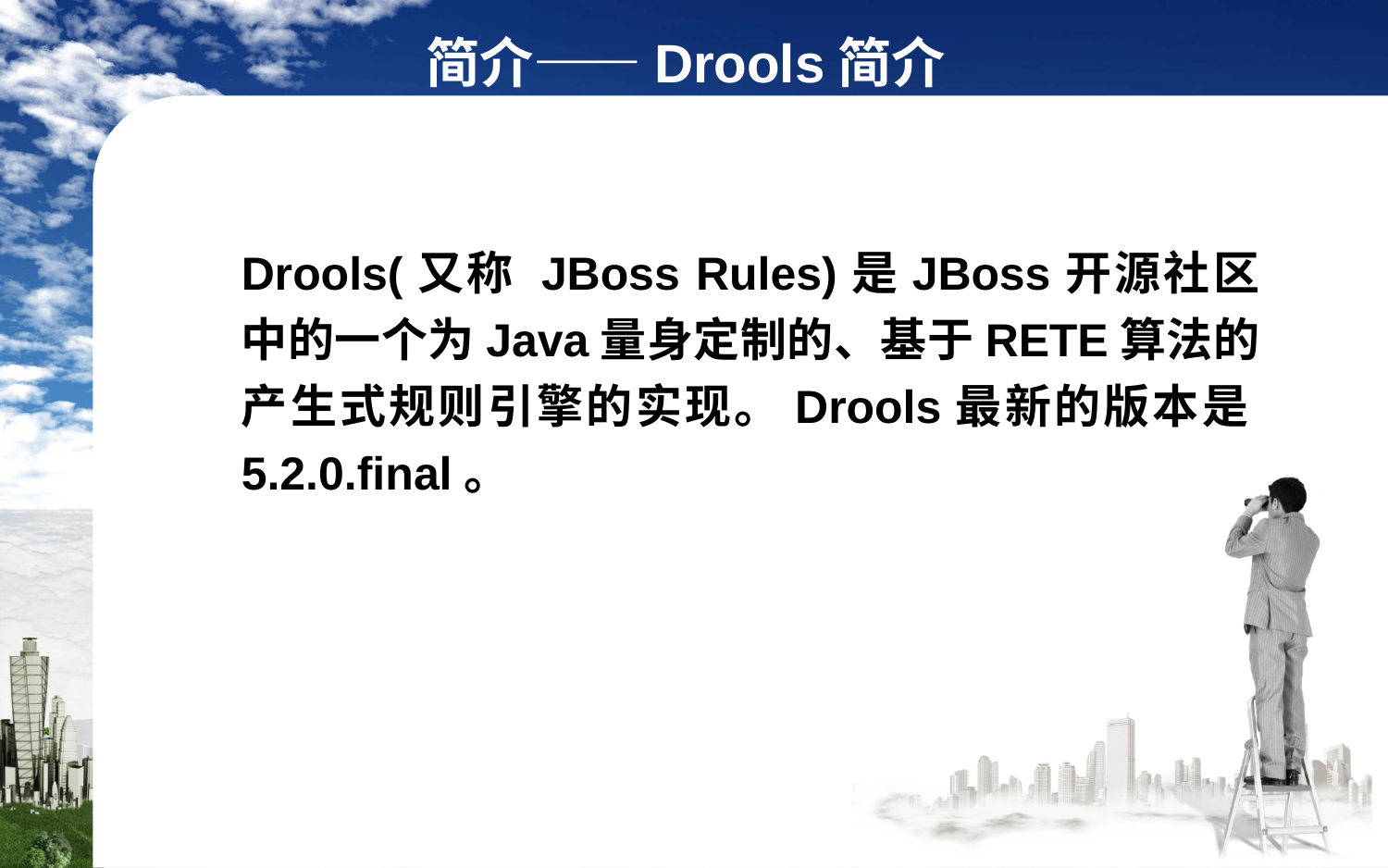

简介——Drools简介
Drools(又称 JBoss Rules)是JBoss开源社区中的一个为Java量身定制的、基于RETE算法的产生式规则引擎的实现。Drools最新的版本是5.2.0.final。